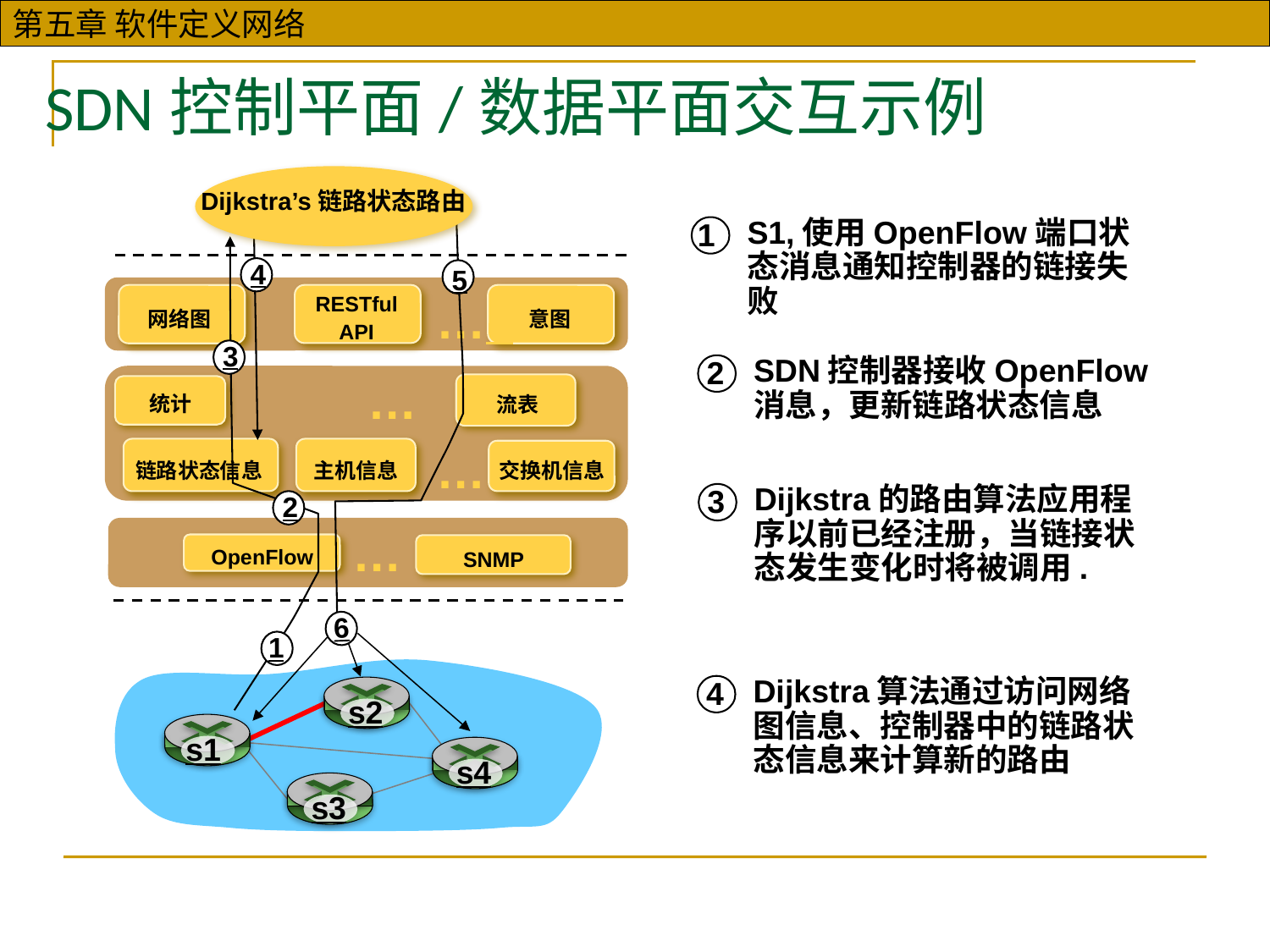

SDN控制平面/数据平面交互示例

Dijkstra’s链路状态路由

4

5

RESTful
API

…

网络图

意图
3

…

流表

统计
…

链路状态信息

主机信息

交换机信息
2

…

OpenFlow

SNMP
6

1

s2

s1

s4

s3

1

S1,使用OpenFlow端口状态消息通知控制器的链接失败
2

SDN控制器接收OpenFlow消息，更新链路状态信息
3

Dijkstra的路由算法应用程序以前已经注册，当链接状态发生变化时将被调用.
4

Dijkstra算法通过访问网络图信息、控制器中的链路状态信息来计算新的路由